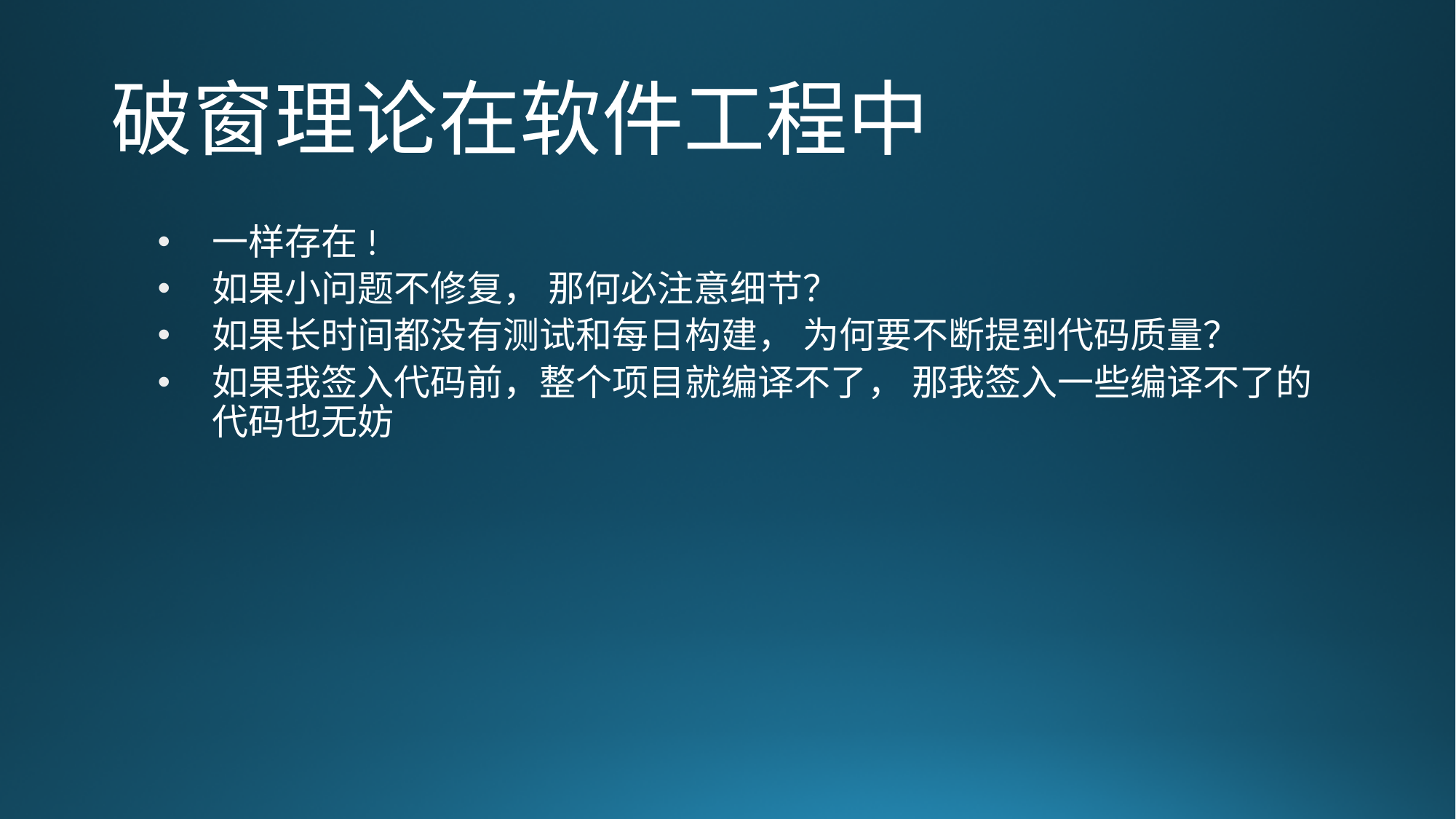

# 破窗理论在软件工程中
一样存在!
如果小问题不修复， 那何必注意细节？
如果长时间都没有测试和每日构建， 为何要不断提到代码质量？
如果我签入代码前，整个项目就编译不了， 那我签入一些编译不了的代码也无妨